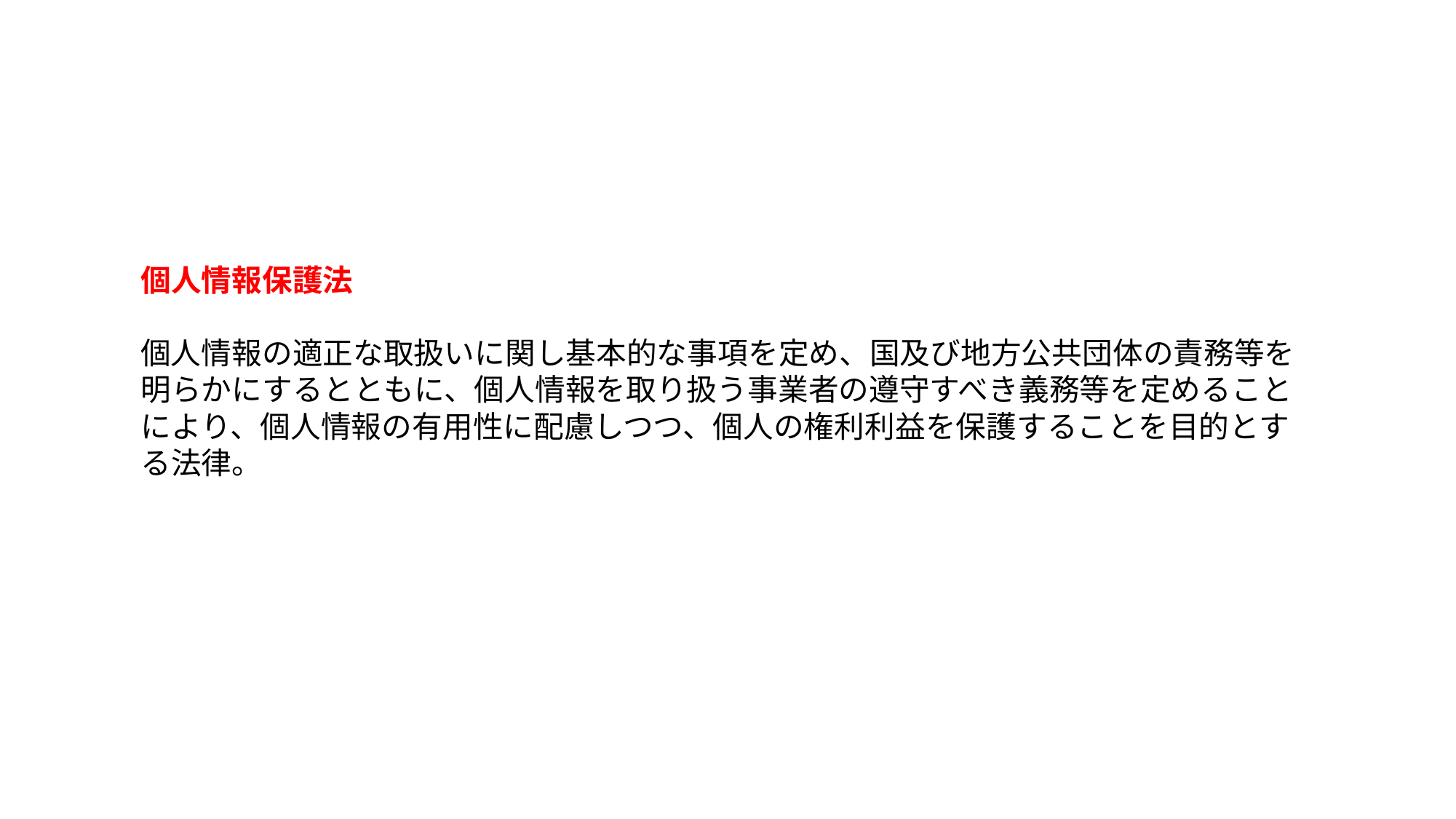

個人情報保護法

個人情報の適正な取扱いに関し基本的な事項を定め、国及び地方公共団体の責務等を明らかにするとともに、個人情報を取り扱う事業者の遵守すべき義務等を定めることにより、個人情報の有用性に配慮しつつ、個人の権利利益を保護することを目的とする法律。